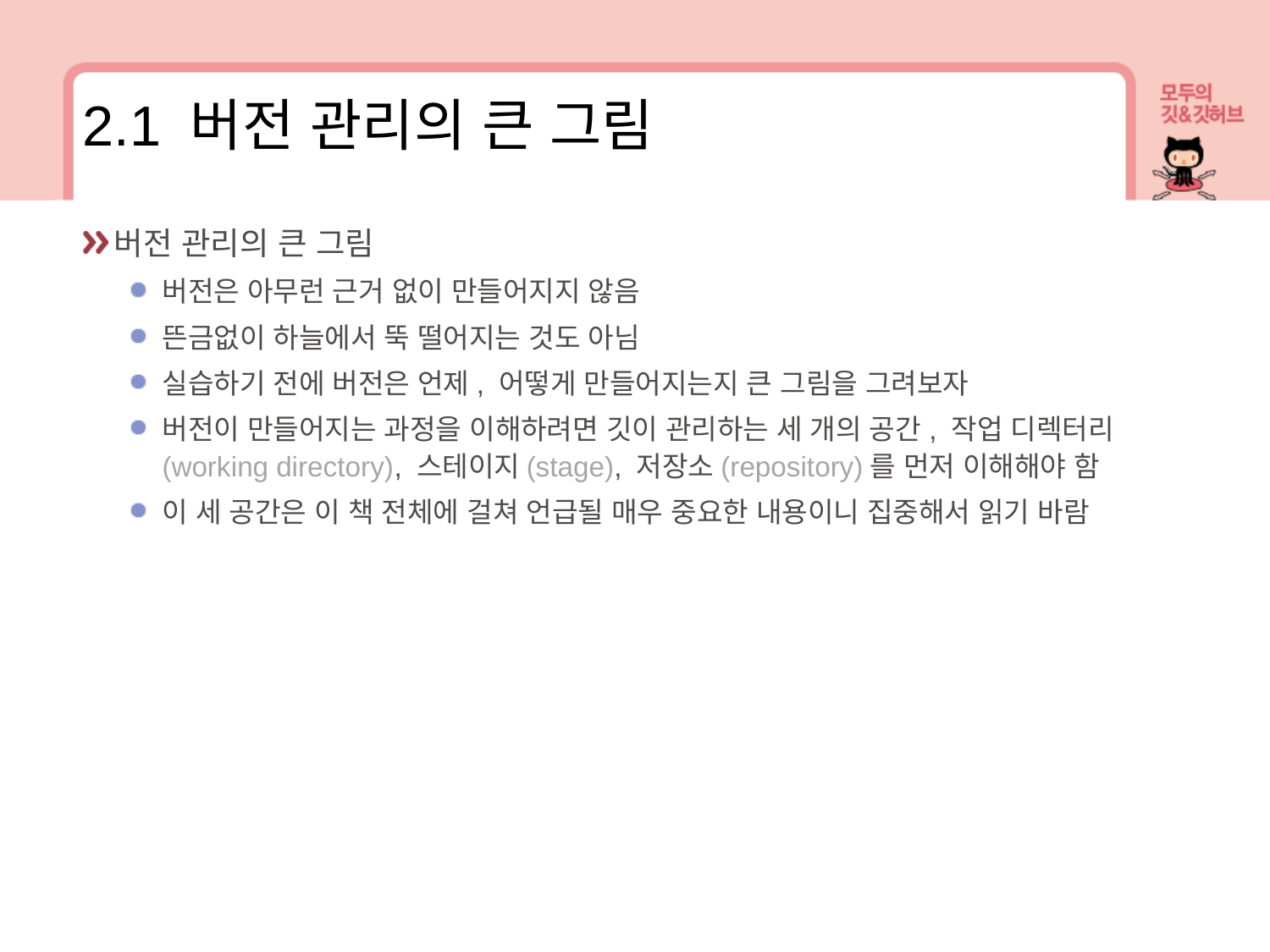

2.1 버전 관리의 큰 그림
버전 관리의 큰 그림
버전은 아무런 근거 없이 만들어지지 않음
뜬금없이 하늘에서 뚝 떨어지는 것도 아님
실습하기 전에 버전은 언제, 어떻게 만들어지는지 큰 그림을 그려보자
버전이 만들어지는 과정을 이해하려면 깃이 관리하는 세 개의 공간, 작업 디렉터리(working directory), 스테이지(stage), 저장소(repository)를 먼저 이해해야 함
이 세 공간은 이 책 전체에 걸쳐 언급될 매우 중요한 내용이니 집중해서 읽기 바람